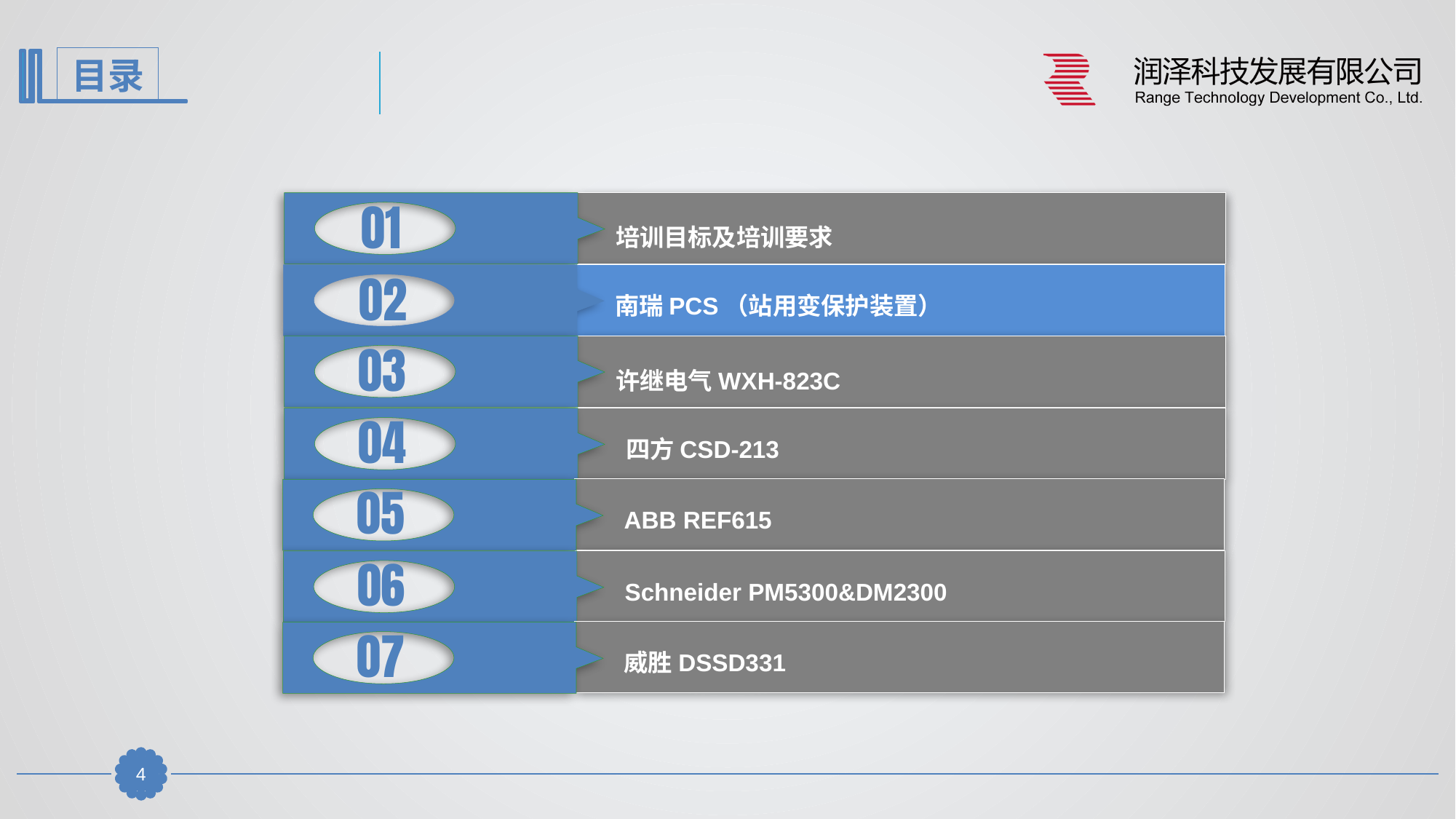

01
培训目标及培训要求

02
南瑞PCS（站用变保护装置）

03
许继电气WXH-823C

04
四方CSD-213

05
ABB REF615

06
Schneider PM5300&DM2300

07
威胜DSSD331
4